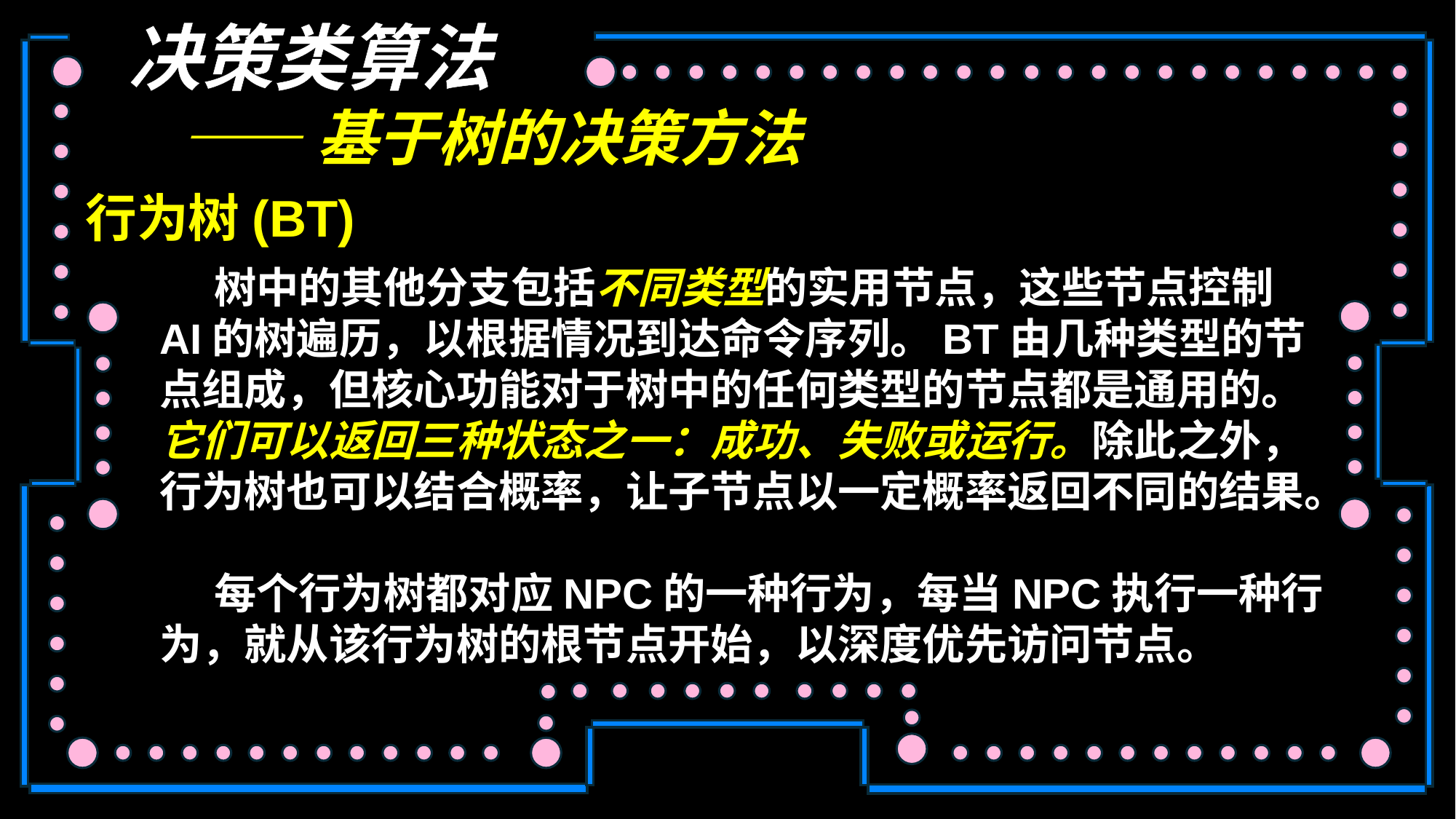

决策类算法

——基于树的决策方法

行为树(BT)

树中的其他分支包括不同类型的实用节点，这些节点控制AI的树遍历，以根据情况到达命令序列。BT由几种类型的节点组成，但核心功能对于树中的任何类型的节点都是通用的。它们可以返回三种状态之一：成功、失败或运行。除此之外，行为树也可以结合概率，让子节点以一定概率返回不同的结果。

每个行为树都对应NPC的一种行为，每当NPC执行一种行为，就从该行为树的根节点开始，以深度优先访问节点。